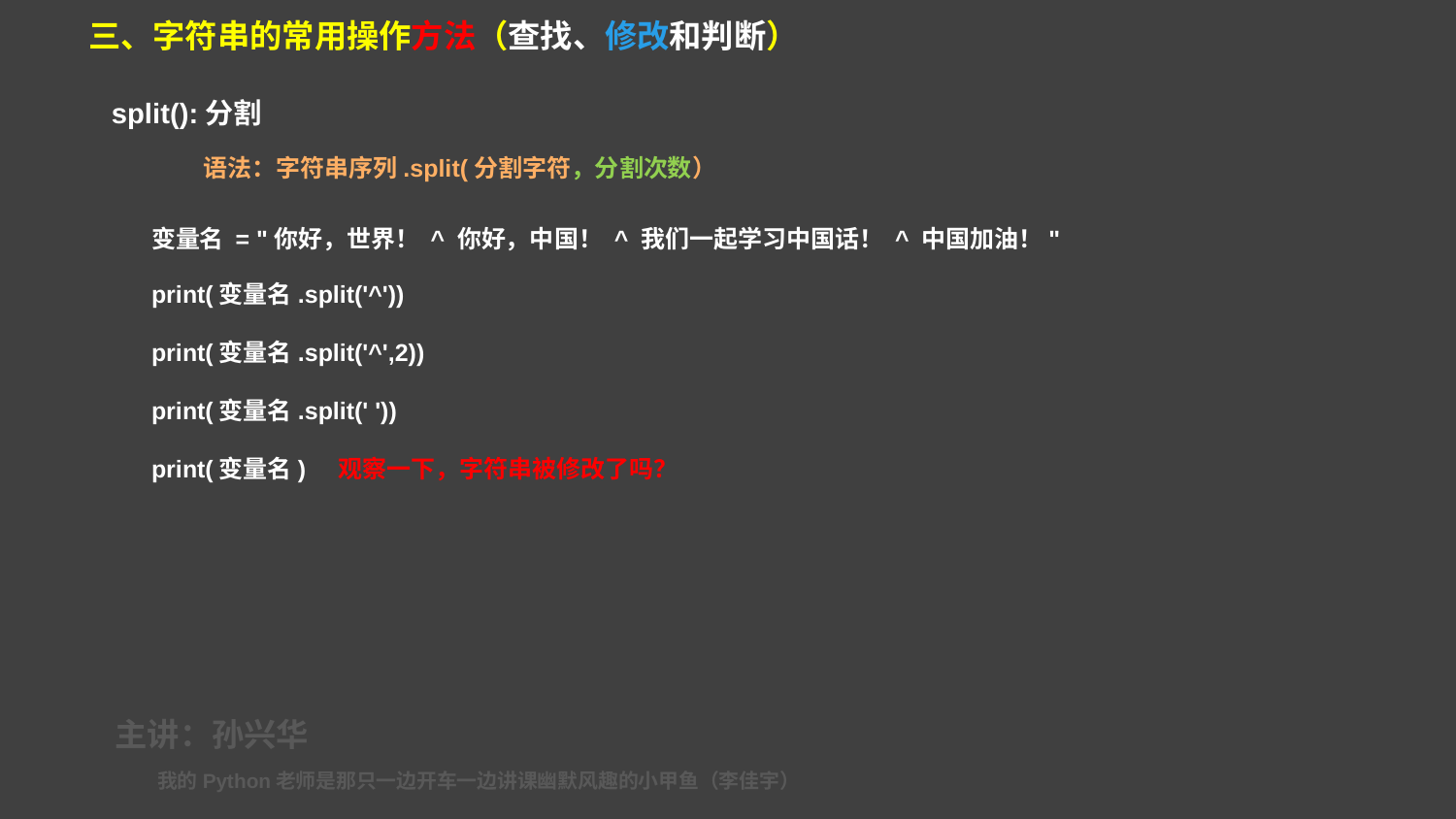

三、字符串的常用操作方法（查找、修改和判断）
split():分割
语法：字符串序列.split(分割字符，分割次数）
变量名 = "你好，世界！ ^ 你好，中国！ ^ 我们一起学习中国话！ ^ 中国加油！"
print(变量名.split('^'))

print(变量名.split('^',2))

print(变量名.split(' '))

print(变量名)    观察一下，字符串被修改了吗？